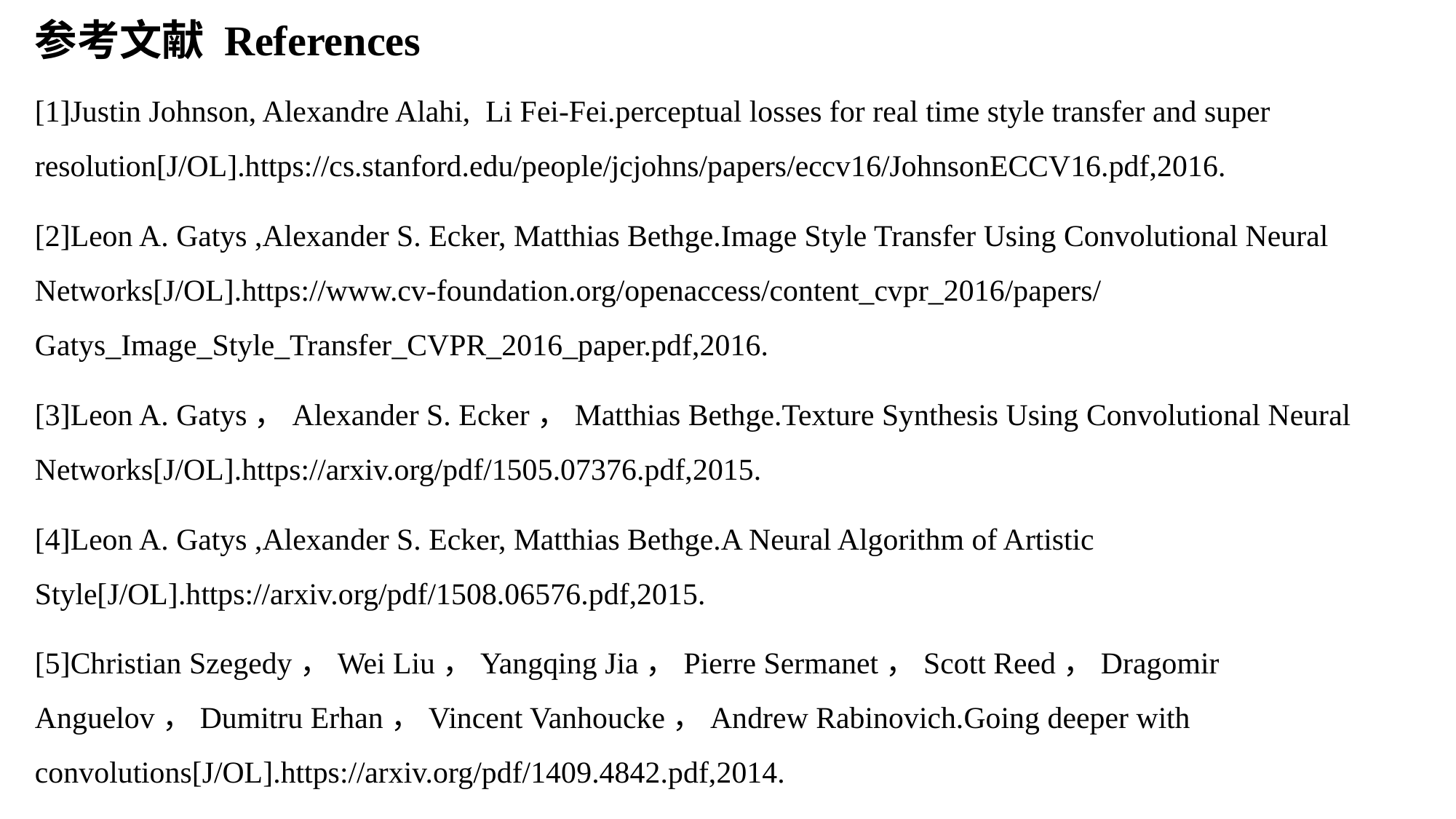

# 参考文献 References
[1]Justin Johnson, Alexandre Alahi,  Li Fei-Fei.perceptual losses for real time style transfer and super resolution[J/OL].https://cs.stanford.edu/people/jcjohns/papers/eccv16/JohnsonECCV16.pdf,2016.
[2]Leon A. Gatys ,Alexander S. Ecker, Matthias Bethge.Image Style Transfer Using Convolutional Neural Networks[J/OL].https://www.cv-foundation.org/openaccess/content_cvpr_2016/papers/Gatys_Image_Style_Transfer_CVPR_2016_paper.pdf,2016.
[3]Leon A. Gatys，Alexander S. Ecker，Matthias Bethge.Texture Synthesis Using Convolutional Neural Networks[J/OL].https://arxiv.org/pdf/1505.07376.pdf,2015.
[4]Leon A. Gatys ,Alexander S. Ecker, Matthias Bethge.A Neural Algorithm of Artistic Style[J/OL].https://arxiv.org/pdf/1508.06576.pdf,2015.
[5]Christian Szegedy，Wei Liu，Yangqing Jia，Pierre Sermanet，Scott Reed，Dragomir Anguelov，Dumitru Erhan，Vincent Vanhoucke，Andrew Rabinovich.Going deeper with convolutions[J/OL].https://arxiv.org/pdf/1409.4842.pdf,2014.